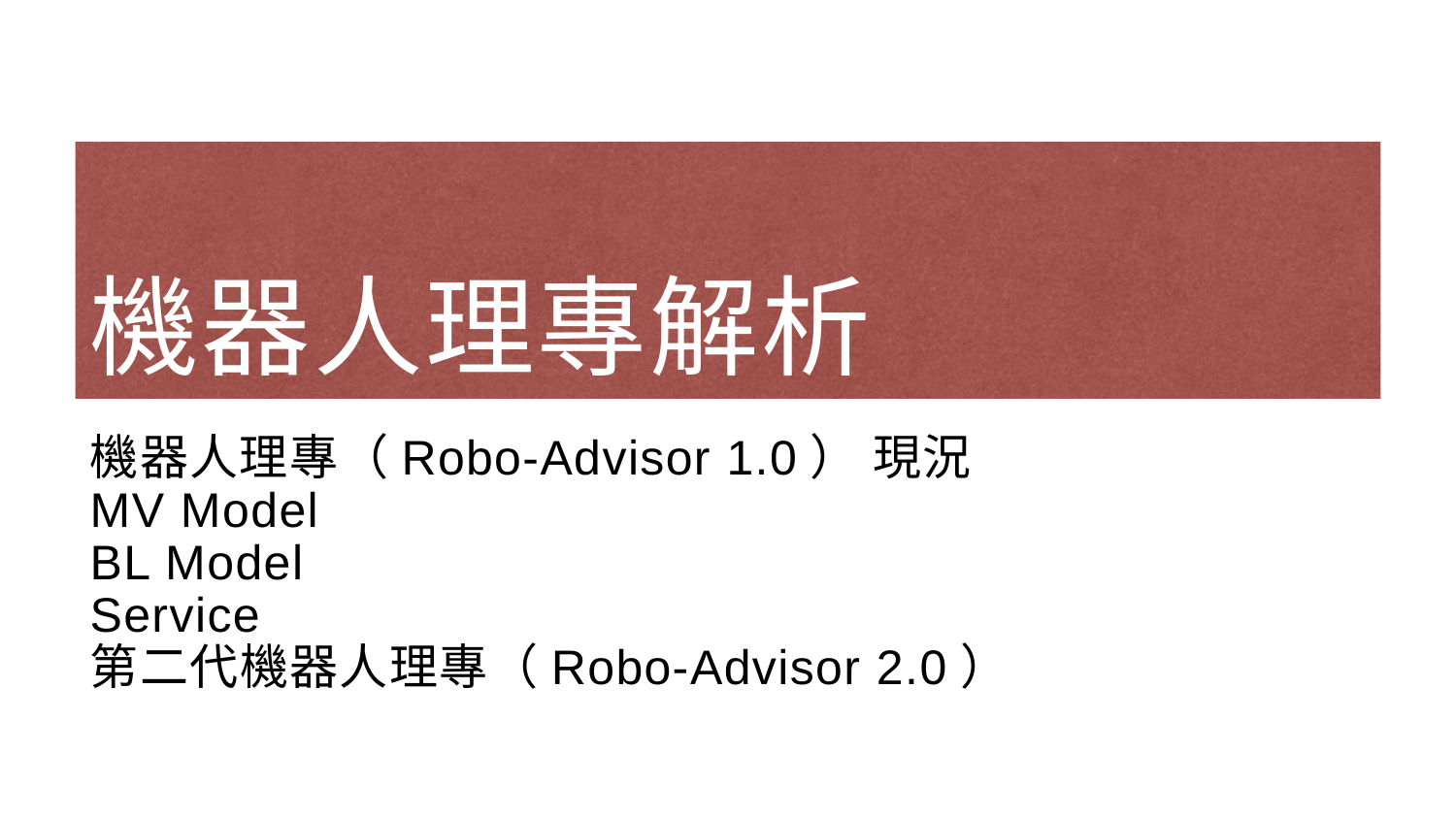

# 機器人理專解析
機器人理專（Robo-Advisor 1.0） 現況
MV Model
BL Model
Service
第二代機器人理專（Robo-Advisor 2.0）